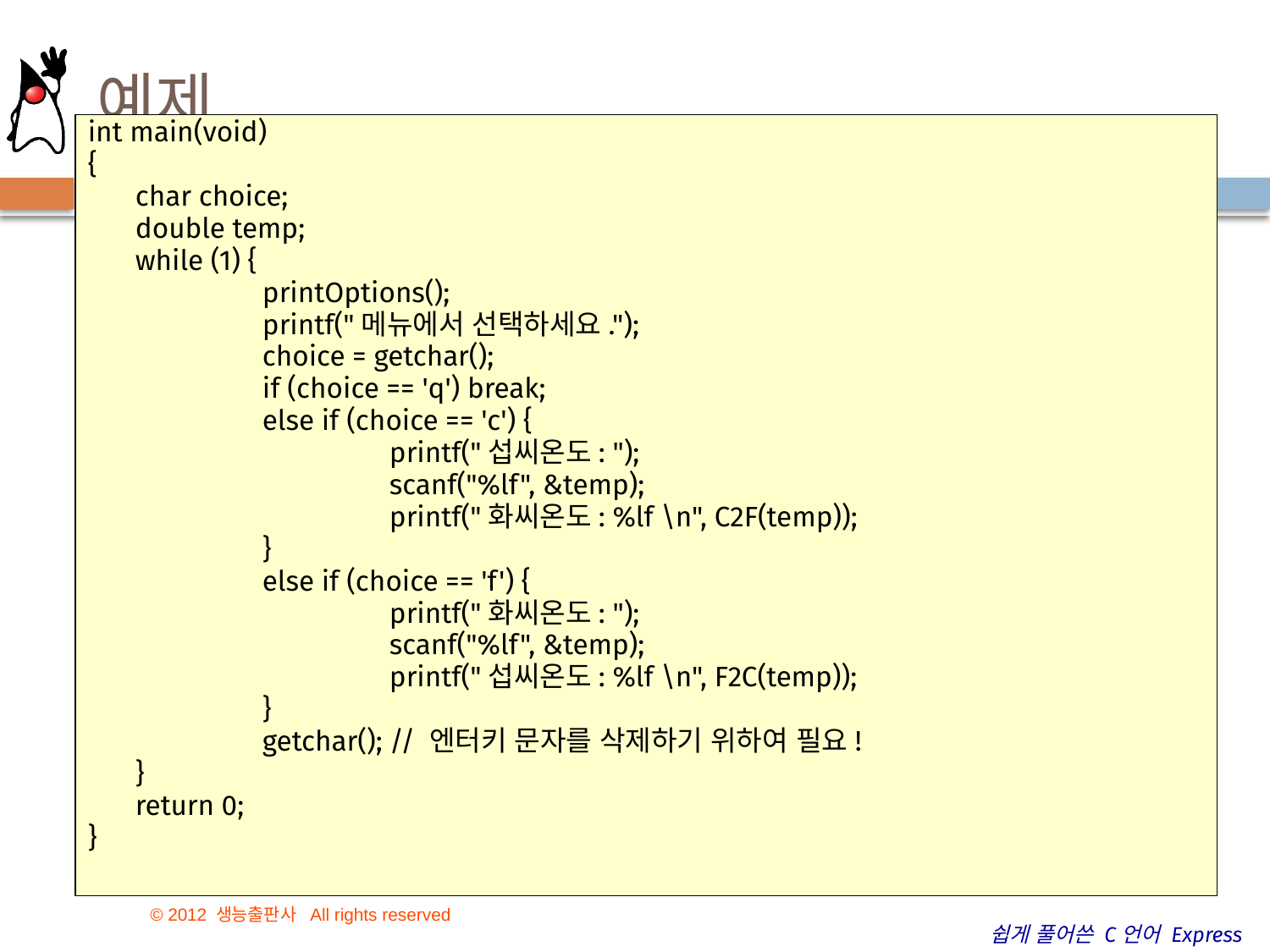

# 예제
int main(void)
{
	char choice;
	double temp;
	while (1) {
		printOptions();
		printf("메뉴에서 선택하세요.");
		choice = getchar();
		if (choice == 'q') break;
		else if (choice == 'c') {
			printf("섭씨온도: ");
			scanf("%lf", &temp);
			printf("화씨온도: %lf \n", C2F(temp));
		}
		else if (choice == 'f') {
			printf("화씨온도: ");
			scanf("%lf", &temp);
			printf("섭씨온도: %lf \n", F2C(temp));
		}
		getchar();	// 엔터키 문자를 삭제하기 위하여 필요!
	}
	return 0;
}